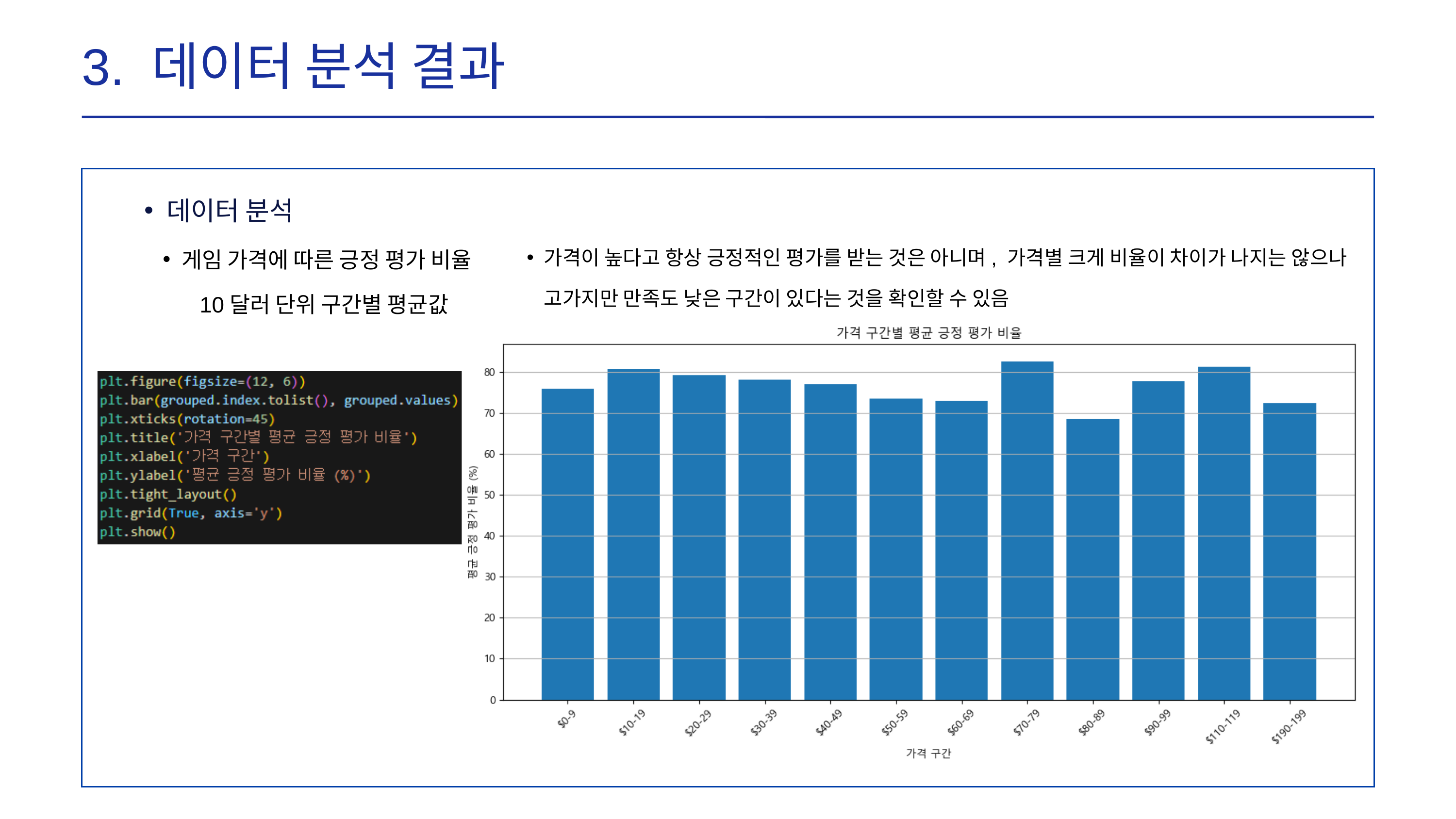

3. 데이터 분석 결과

데이터 분석
게임 가격에 따른 긍정 평가 비율
         10달러 단위 구간별 평균값
가격이 높다고 항상 긍정적인 평가를 받는 것은 아니며, 가격별 크게 비율이 차이가 나지는 않으나  고가지만 만족도 낮은 구간이 있다는 것을 확인할 수 있음